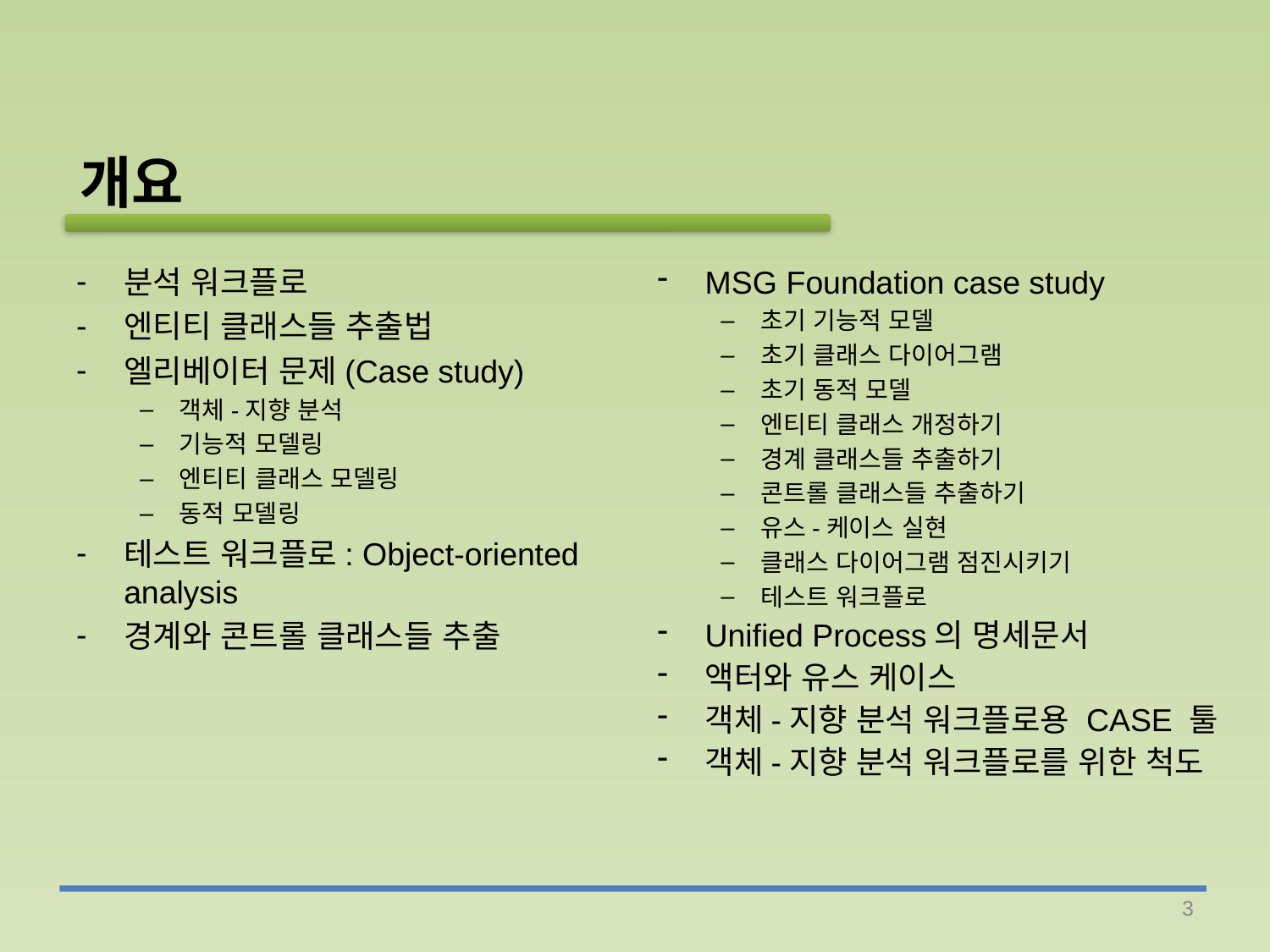

개요

분석 워크플로
엔티티 클래스들 추출법
엘리베이터 문제(Case study)
객체-지향 분석
기능적 모델링
엔티티 클래스 모델링
동적 모델링
테스트 워크플로: Object-oriented analysis
경계와 콘트롤 클래스들 추출
MSG Foundation case study
초기 기능적 모델
초기 클래스 다이어그램
초기 동적 모델
엔티티 클래스 개정하기
경계 클래스들 추출하기
콘트롤 클래스들 추출하기
유스-케이스 실현
클래스 다이어그램 점진시키기
테스트 워크플로
Unified Process의 명세문서
액터와 유스 케이스
객체-지향 분석 워크플로용 CASE 툴
객체-지향 분석 워크플로를 위한 척도

3